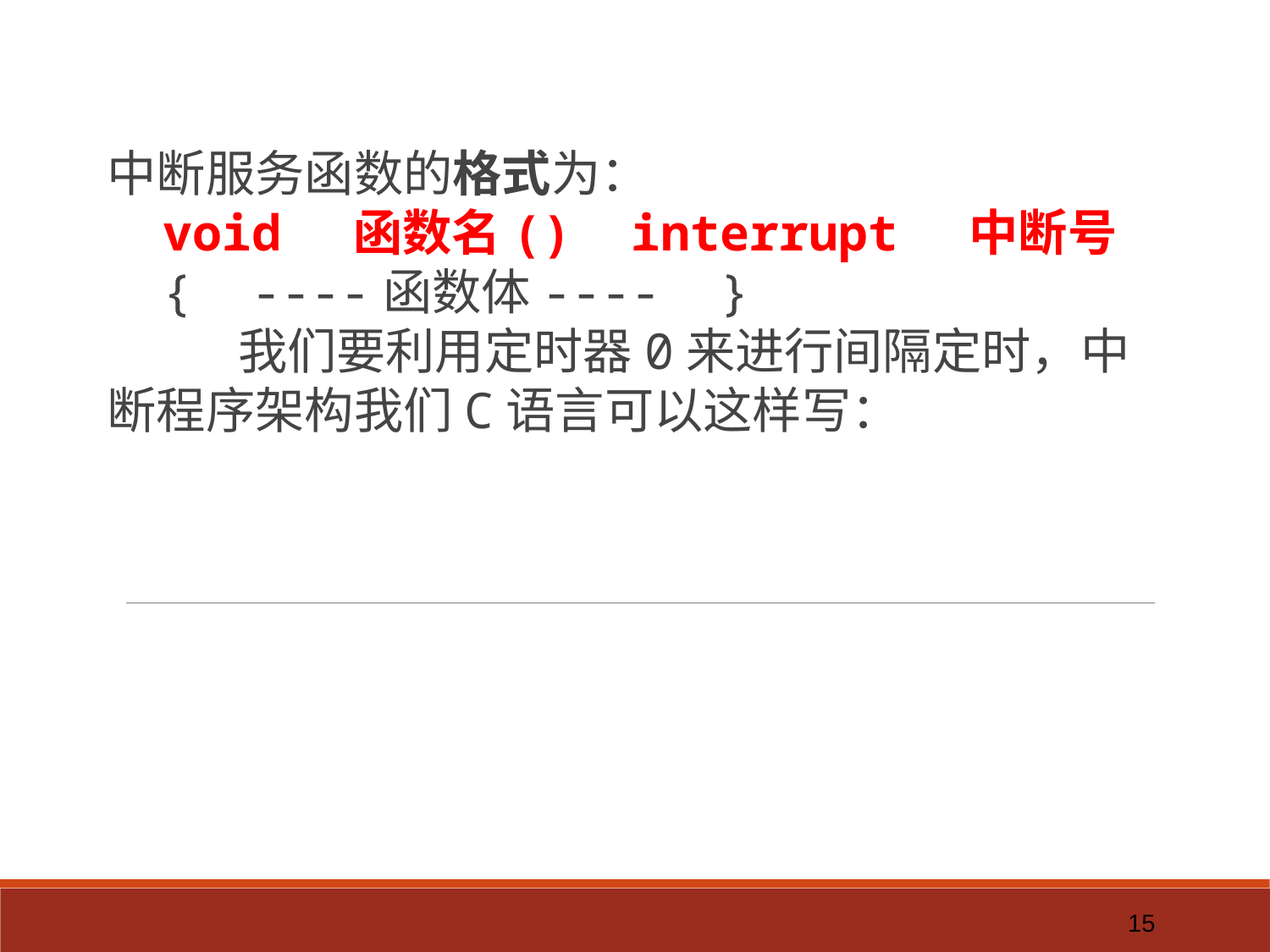

中断服务函数的格式为：
    void  函数名()  interrupt  中断号
    {  ----函数体----  }
    我们要利用定时器0来进行间隔定时，中断程序架构我们C语言可以这样写：
15